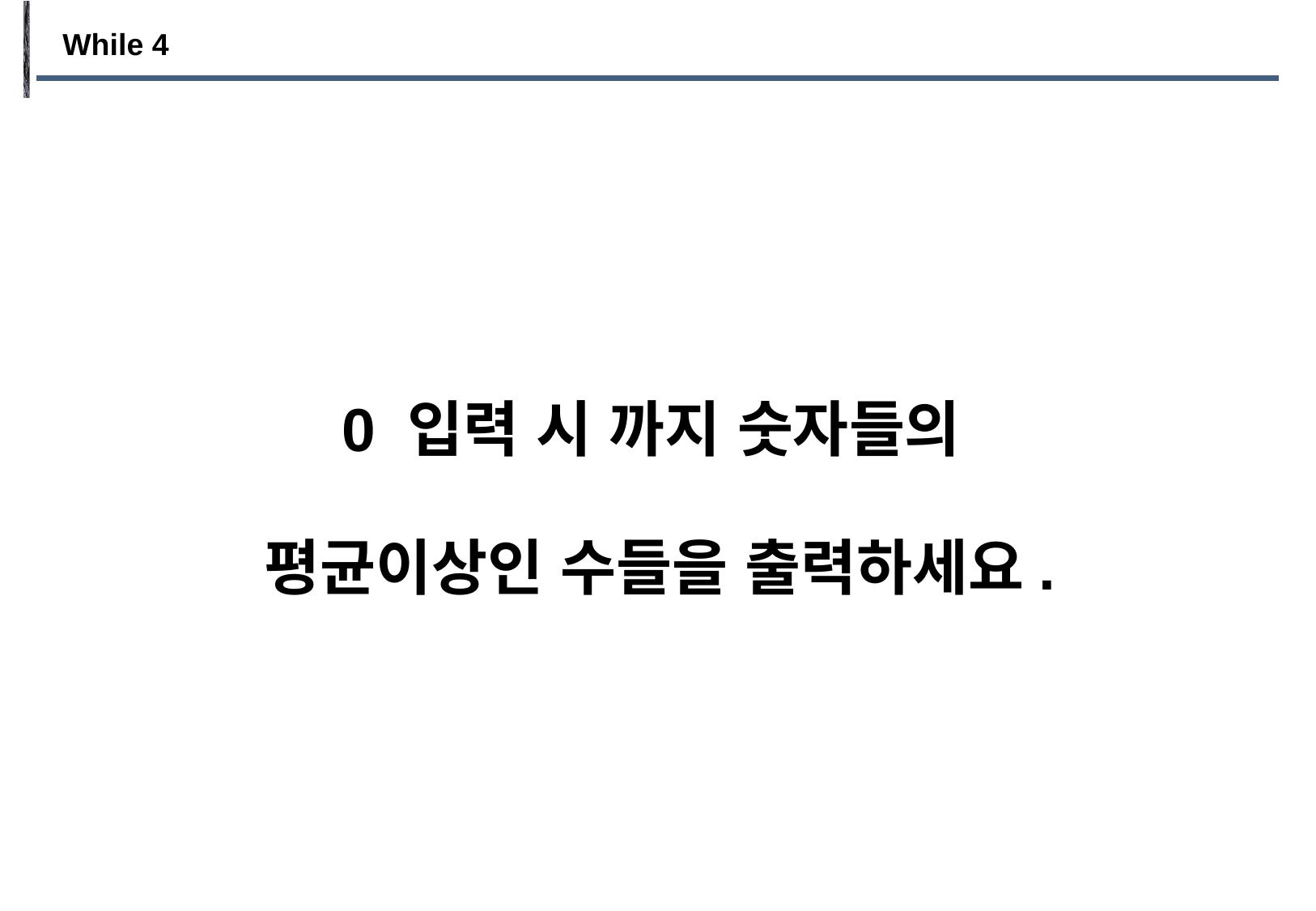

While 4

0 입력 시 까지 숫자들의
평균이상인 수들을 출력하세요.